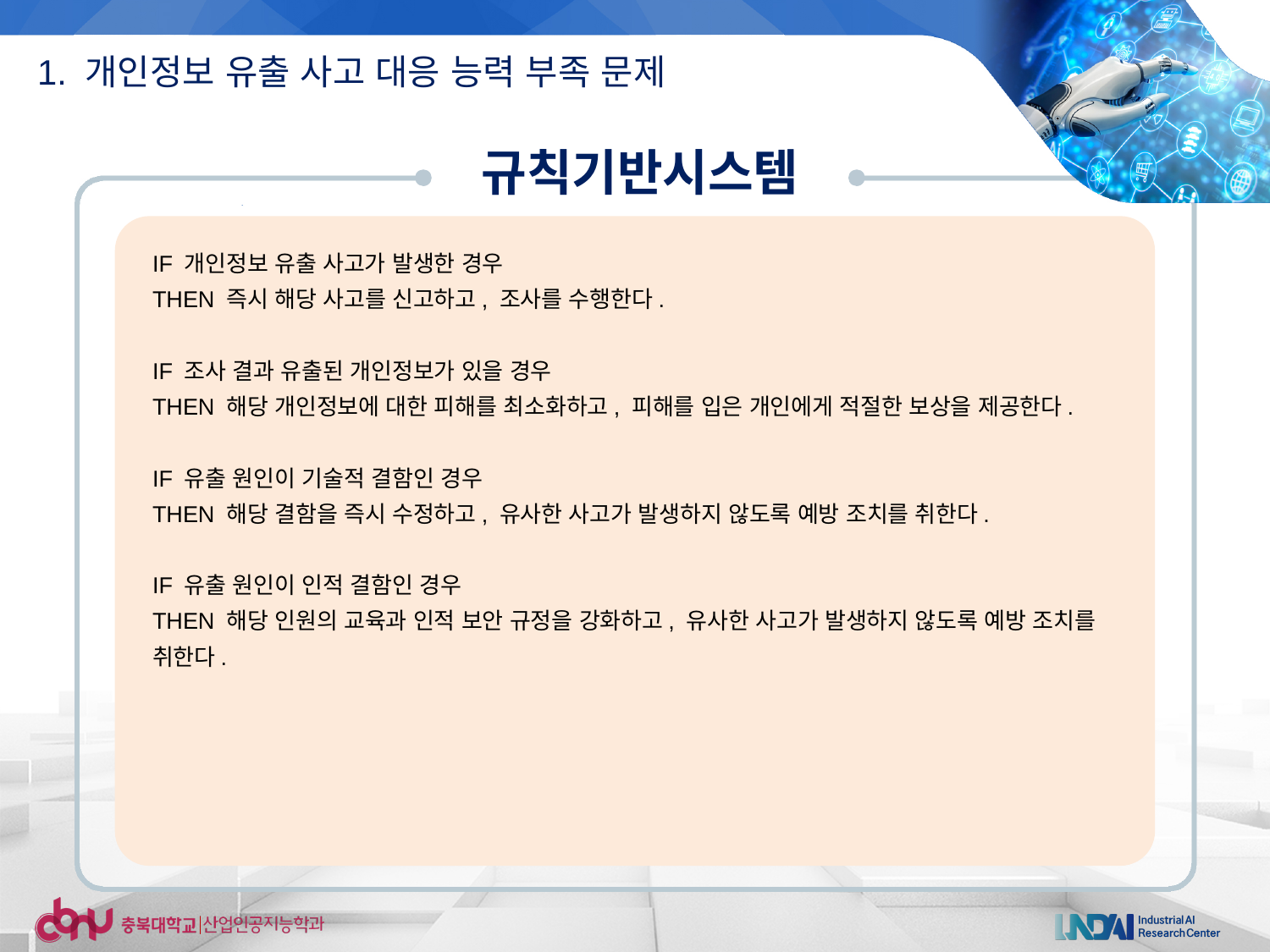

1. 개인정보 유출 사고 대응 능력 부족 문제
규칙기반시스템

IF 개인정보 유출 사고가 발생한 경우
THEN 즉시 해당 사고를 신고하고, 조사를 수행한다.

IF 조사 결과 유출된 개인정보가 있을 경우
THEN 해당 개인정보에 대한 피해를 최소화하고, 피해를 입은 개인에게 적절한 보상을 제공한다.

IF 유출 원인이 기술적 결함인 경우
THEN 해당 결함을 즉시 수정하고, 유사한 사고가 발생하지 않도록 예방 조치를 취한다.

IF 유출 원인이 인적 결함인 경우
THEN 해당 인원의 교육과 인적 보안 규정을 강화하고, 유사한 사고가 발생하지 않도록 예방 조치를 취한다.